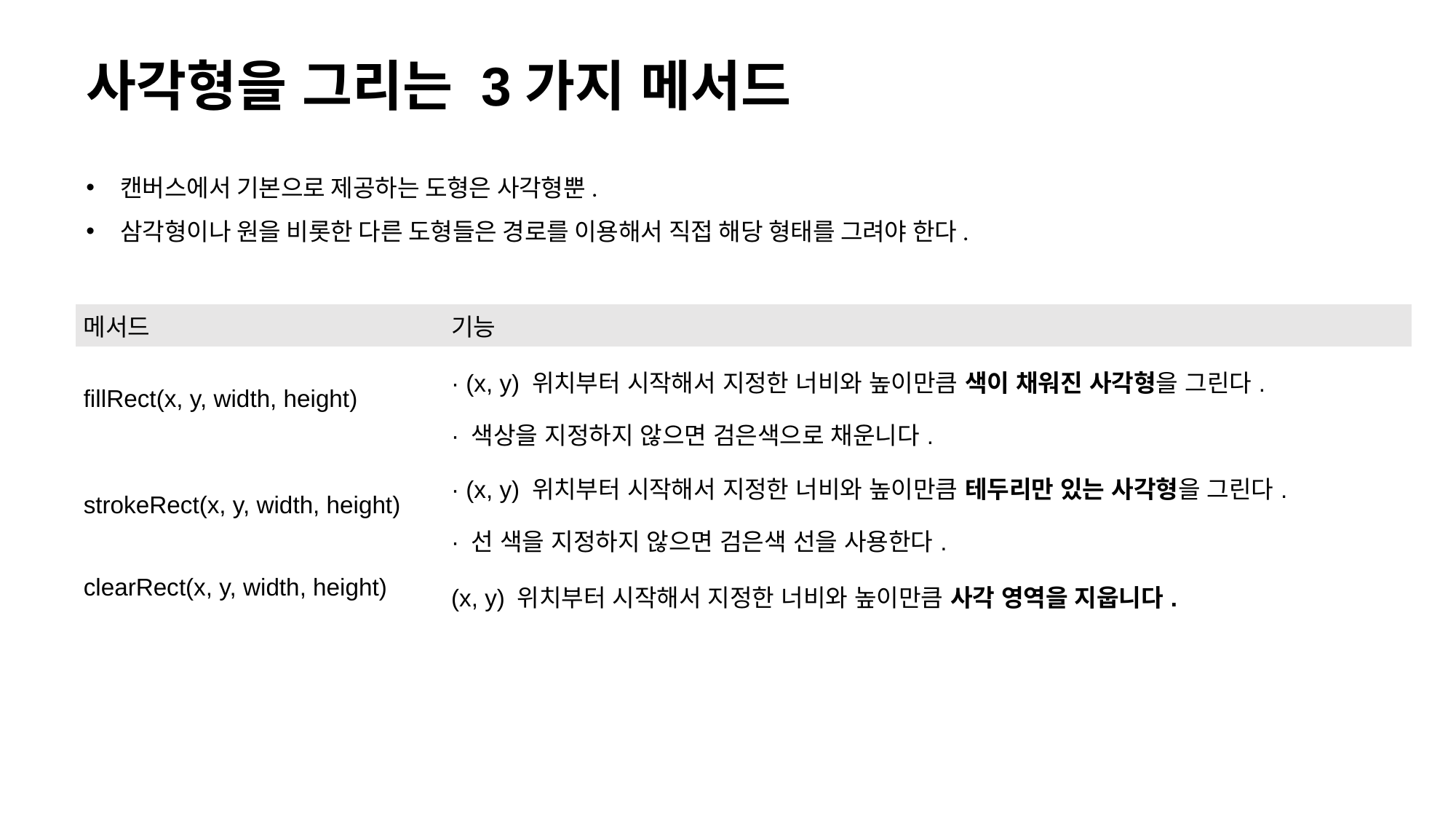

# 사각형을 그리는 3가지 메서드
캔버스에서 기본으로 제공하는 도형은 사각형뿐.
삼각형이나 원을 비롯한 다른 도형들은 경로를 이용해서 직접 해당 형태를 그려야 한다.
| 메서드 | 기능 |
| --- | --- |
| fillRect(x, y, width, height) | · (x, y) 위치부터 시작해서 지정한 너비와 높이만큼 색이 채워진 사각형을 그린다. · 색상을 지정하지 않으면 검은색으로 채운니다. |
| strokeRect(x, y, width, height) | · (x, y) 위치부터 시작해서 지정한 너비와 높이만큼 테두리만 있는 사각형을 그린다. · 선 색을 지정하지 않으면 검은색 선을 사용한다. |
| clearRect(x, y, width, height) | (x, y) 위치부터 시작해서 지정한 너비와 높이만큼 사각 영역을 지웁니다. |